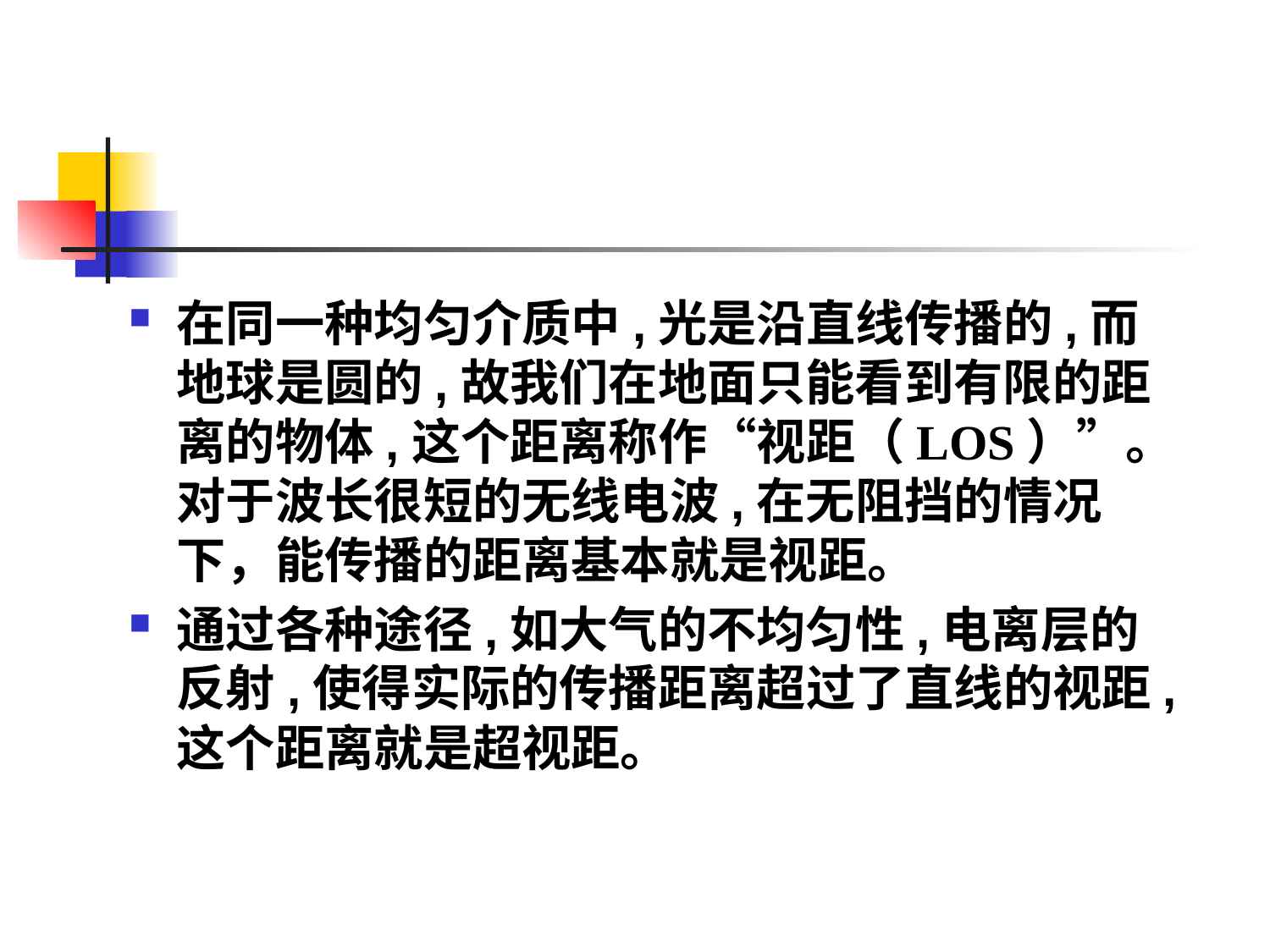

#
在同一种均匀介质中,光是沿直线传播的,而地球是圆的,故我们在地面只能看到有限的距离的物体,这个距离称作“视距（LOS）”。对于波长很短的无线电波,在无阻挡的情况下，能传播的距离基本就是视距。
通过各种途径,如大气的不均匀性,电离层的反射,使得实际的传播距离超过了直线的视距,这个距离就是超视距。